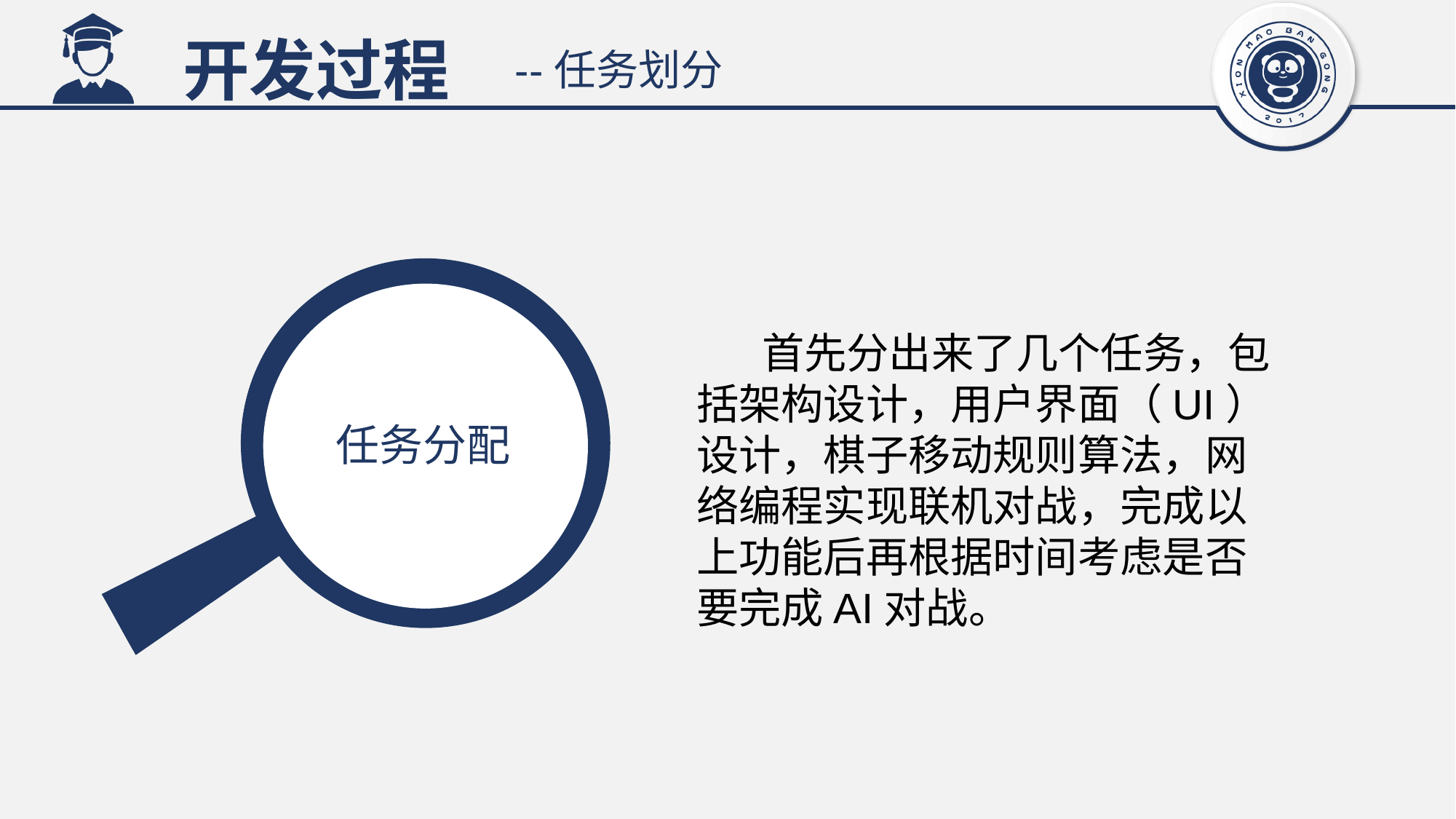

开发过程
--任务划分

  首先分出来了几个任务，包括架构设计，用户界面（UI）设计，棋子移动规则算法，网络编程实现联机对战，完成以上功能后再根据时间考虑是否要完成AI对战。
任务分配